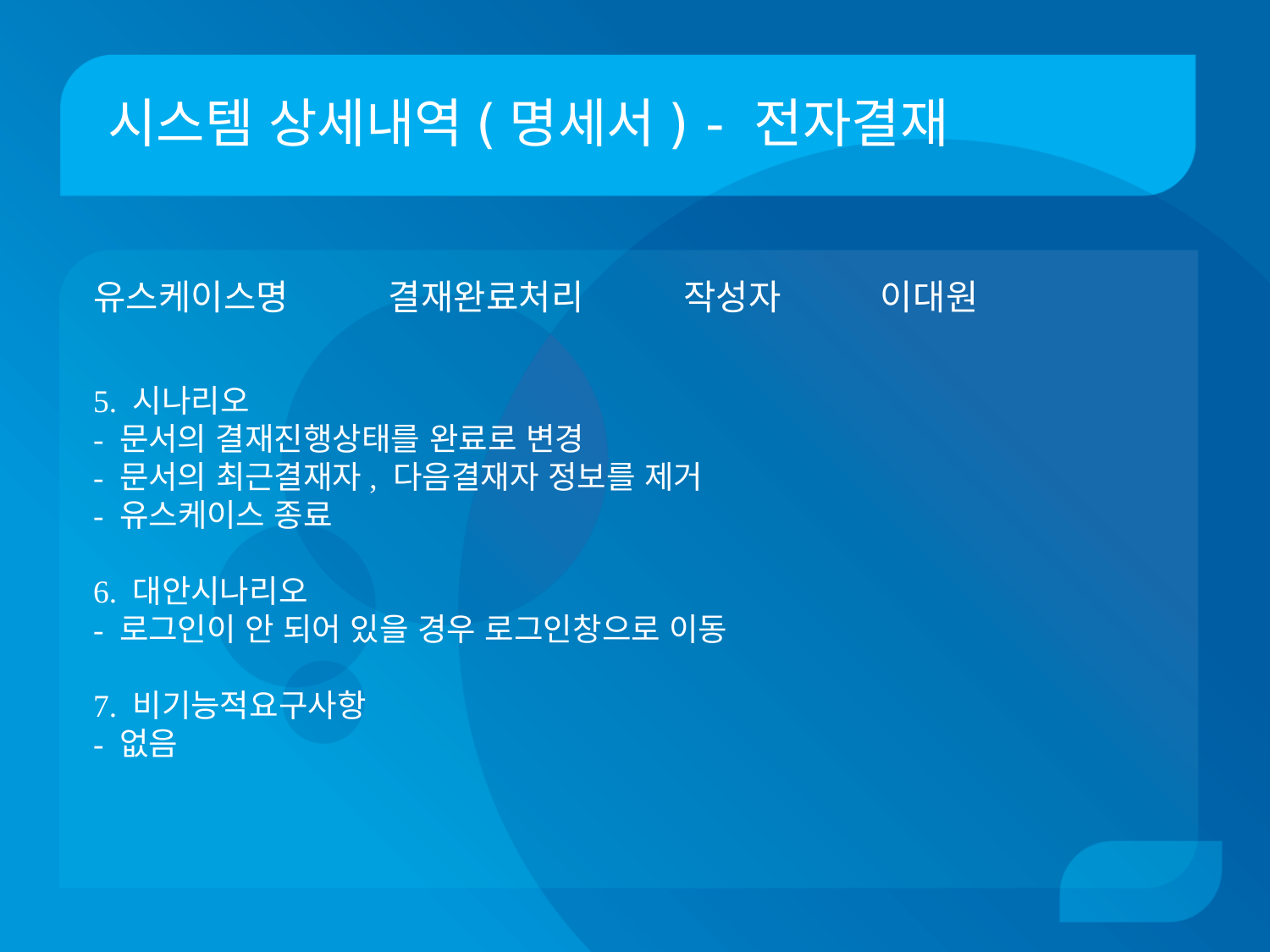

# 시스템 상세내역(명세서) - 전자결재
유스케이스명          결재완료처리          작성자          이대원
5. 시나리오
- 문서의 결재진행상태를 완료로 변경
- 문서의 최근결재자, 다음결재자 정보를 제거
- 유스케이스 종료

6. 대안시나리오
- 로그인이 안 되어 있을 경우 로그인창으로 이동

7. 비기능적요구사항
- 없음